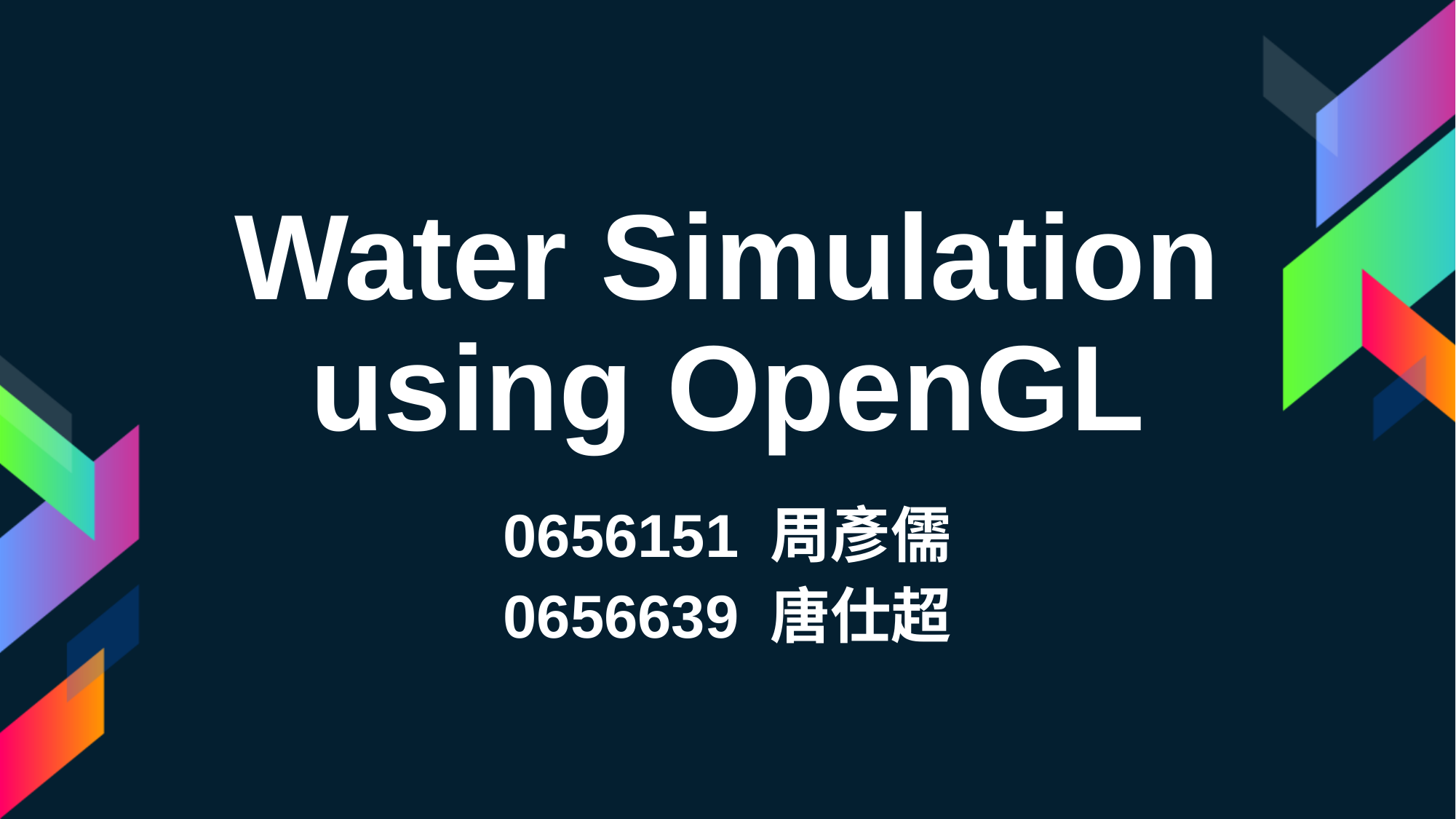

# Water Simulation using OpenGL
0656151 周彥儒
0656639 唐仕超